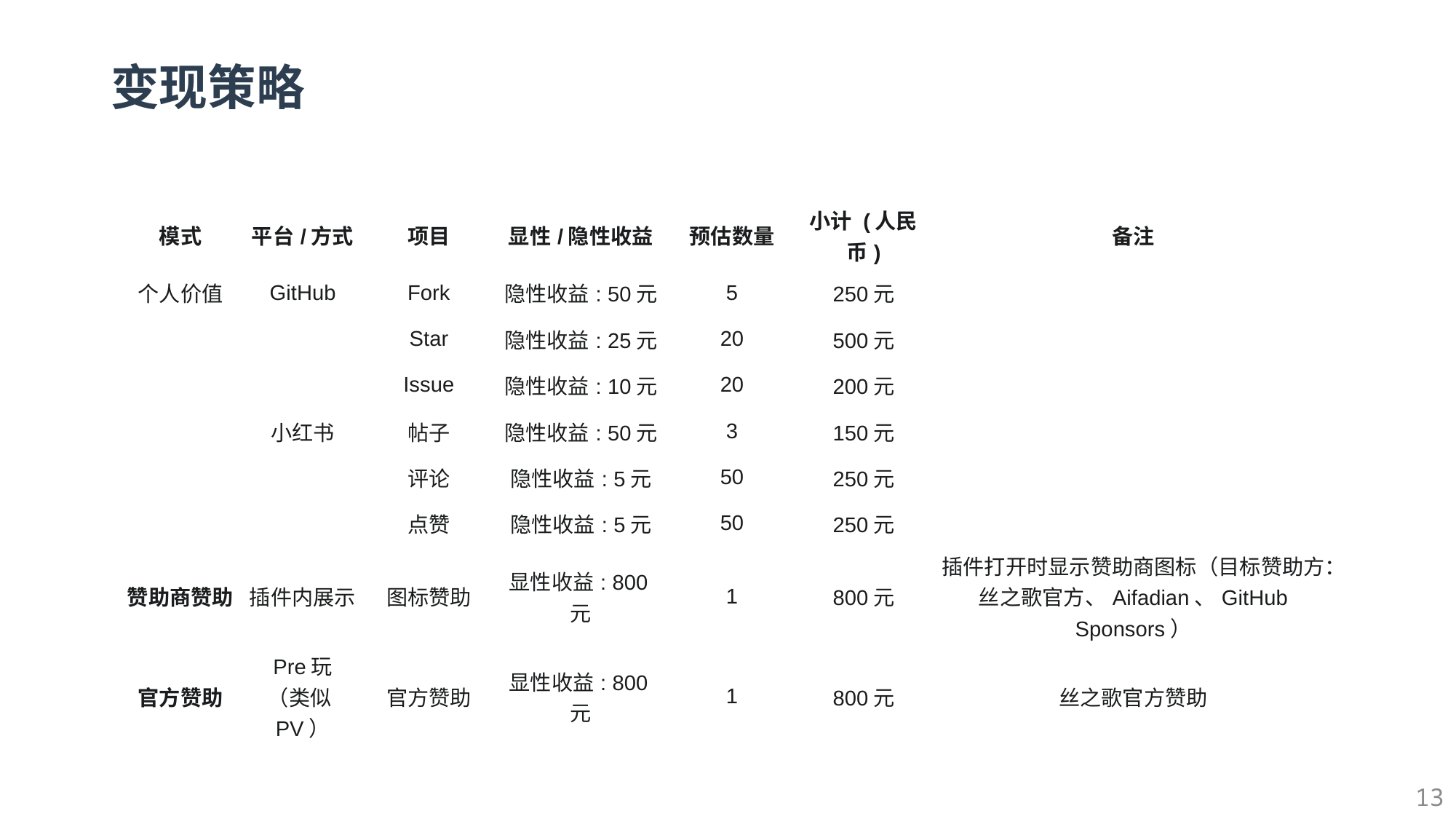

# 变现策略
| 模式 | 平台/方式 | 项目 | 显性/隐性收益 | 预估数量 | 小计 (人民币) | 备注 |
| --- | --- | --- | --- | --- | --- | --- |
| 个人价值 | GitHub | Fork | 隐性收益: 50元 | 5 | 250元 |  |
|  |  | Star | 隐性收益: 25元 | 20 | 500元 |  |
|  |  | Issue | 隐性收益: 10元 | 20 | 200元 |  |
|  | 小红书 | 帖子 | 隐性收益: 50元 | 3 | 150元 |  |
|  |  | 评论 | 隐性收益: 5元 | 50 | 250元 |  |
|  |  | 点赞 | 隐性收益: 5元 | 50 | 250元 |  |
| 赞助商赞助 | 插件内展示 | 图标赞助 | 显性收益: 800元 | 1 | 800元 | 插件打开时显示赞助商图标（目标赞助方：丝之歌官方、Aifadian、GitHub Sponsors） |
| 官方赞助 | Pre玩 （类似PV） | 官方赞助 | 显性收益: 800元 | 1 | 800元 | 丝之歌官方赞助 |
13